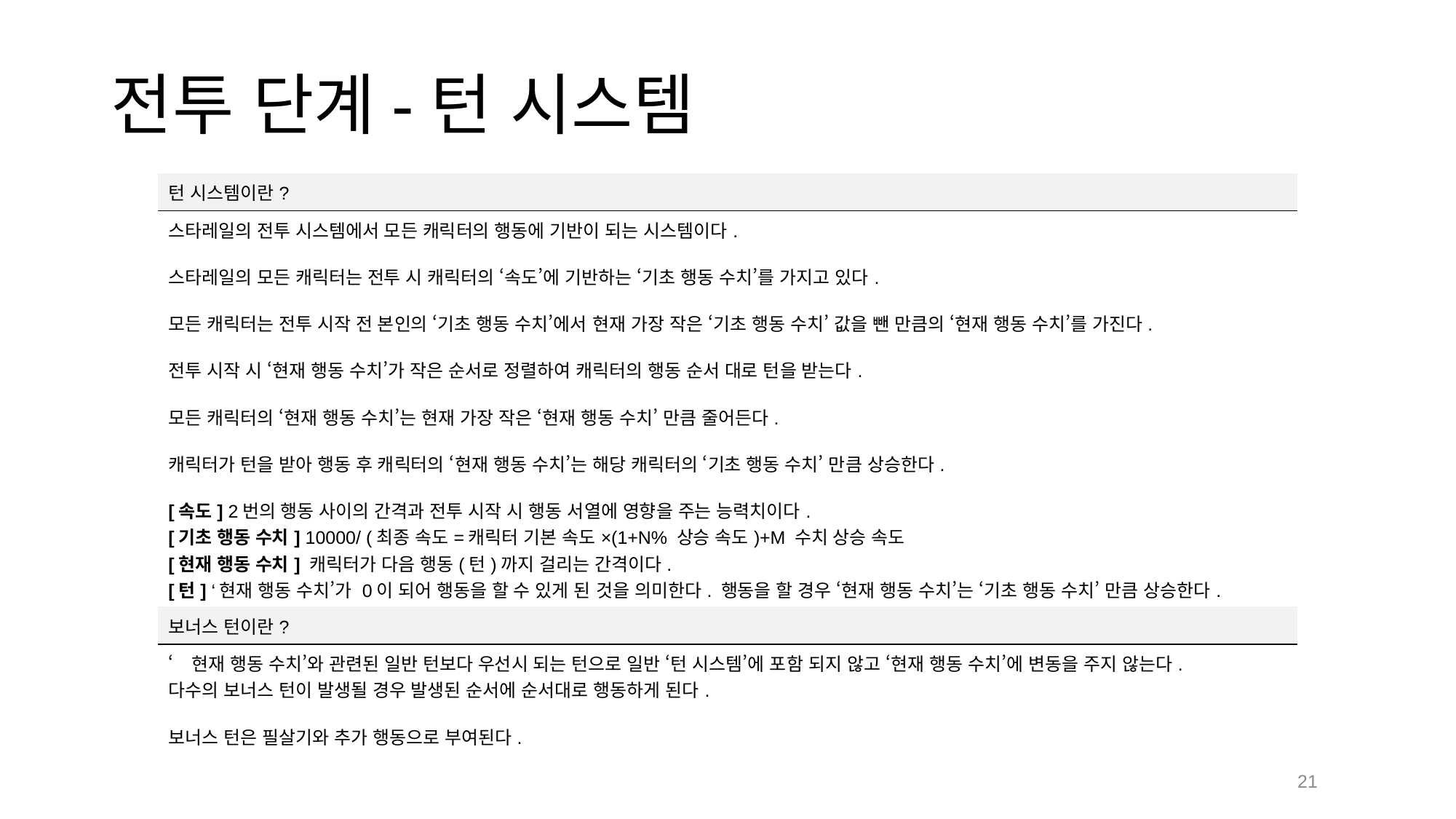

# 전투 단계-턴 시스템
| 턴 시스템이란? |
| --- |
| 스타레일의 전투 시스템에서 모든 캐릭터의 행동에 기반이 되는 시스템이다. 스타레일의 모든 캐릭터는 전투 시 캐릭터의 ‘속도’에 기반하는 ‘기초 행동 수치’를 가지고 있다. 모든 캐릭터는 전투 시작 전 본인의 ‘기초 행동 수치’에서 현재 가장 작은 ‘기초 행동 수치’ 값을 뺀 만큼의 ‘현재 행동 수치’를 가진다. 전투 시작 시 ‘현재 행동 수치’가 작은 순서로 정렬하여 캐릭터의 행동 순서 대로 턴을 받는다. 모든 캐릭터의 ‘현재 행동 수치’는 현재 가장 작은 ‘현재 행동 수치’ 만큼 줄어든다. 캐릭터가 턴을 받아 행동 후 캐릭터의 ‘현재 행동 수치’는 해당 캐릭터의 ‘기초 행동 수치’ 만큼 상승한다. [속도] 2번의 행동 사이의 간격과 전투 시작 시 행동 서열에 영향을 주는 능력치이다. [기초 행동 수치] 10000/ (최종 속도=캐릭터 기본 속도×(1+N% 상승 속도)+M 수치 상승 속도 [현재 행동 수치] 캐릭터가 다음 행동(턴)까지 걸리는 간격이다. [턴] ‘현재 행동 수치’가 0이 되어 행동을 할 수 있게 된 것을 의미한다. 행동을 할 경우 ‘현재 행동 수치’는 ‘기초 행동 수치’ 만큼 상승한다. [라운드] 일종의 시간 제한으로 특정 컨텐츠에만 존재한다. (첫 라운드는 150, 이후 라운드는 100의 행동 수치를 가진다.) |
| 보너스 턴이란? |
| --- |
| ‘현재 행동 수치’와 관련된 일반 턴보다 우선시 되는 턴으로 일반 ‘턴 시스템’에 포함 되지 않고 ‘현재 행동 수치’에 변동을 주지 않는다. 다수의 보너스 턴이 발생될 경우 발생된 순서에 순서대로 행동하게 된다. 보너스 턴은 필살기와 추가 행동으로 부여된다. |
21